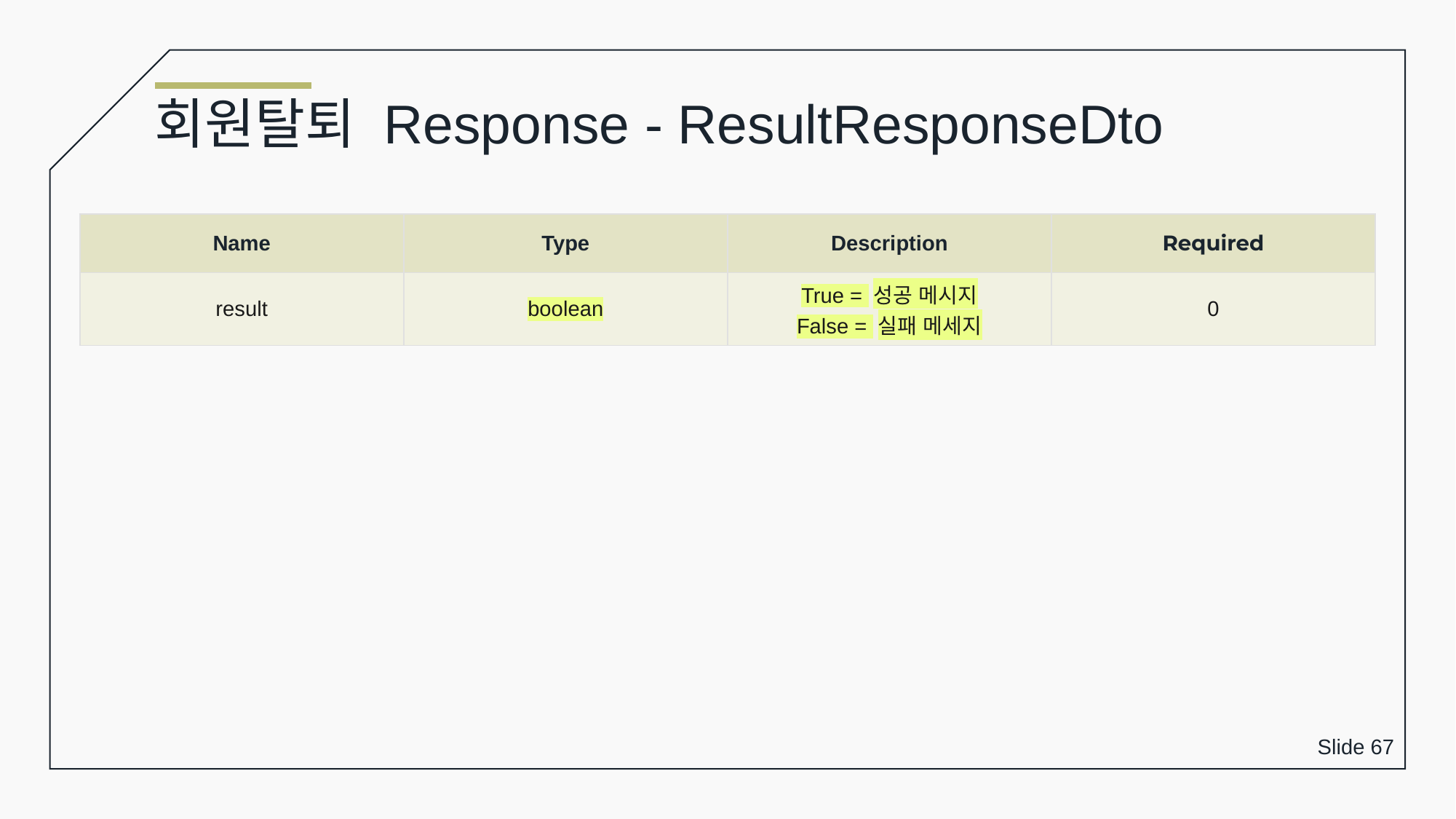

회원탈퇴 Response - ResultResponseDto

| Name | Type | Description | Required |
| --- | --- | --- | --- |
| result | boolean | True = 성공 메시지 False = 실패 메세지 | 0 |